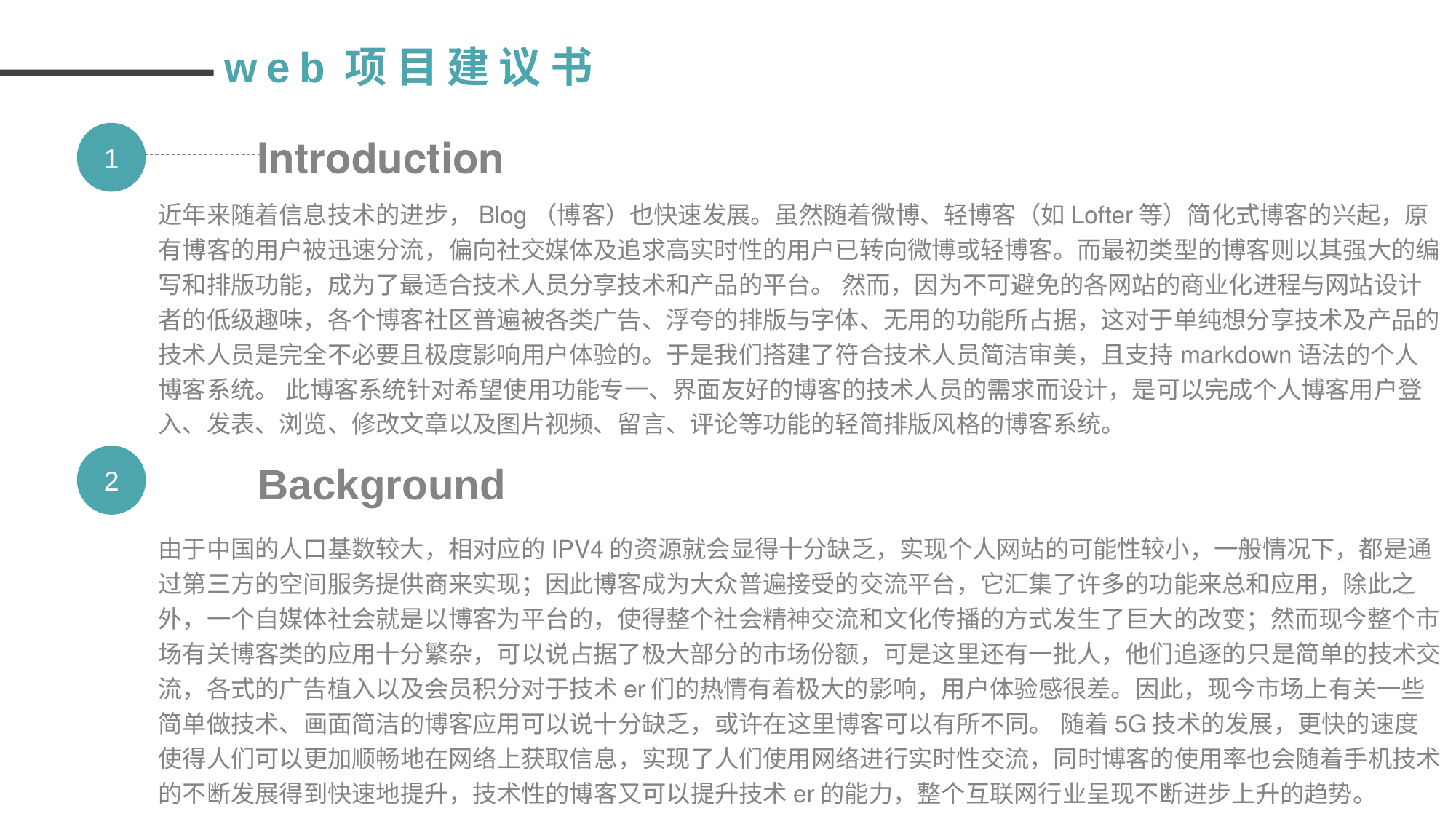

web项目建议书

1
Introduction

近年来随着信息技术的进步，Blog（博客）也快速发展。虽然随着微博、轻博客（如Lofter等）简化式博客的兴起，原有博客的用户被迅速分流，偏向社交媒体及追求高实时性的用户已转向微博或轻博客。而最初类型的博客则以其强大的编写和排版功能，成为了最适合技术人员分享技术和产品的平台。 然而，因为不可避免的各网站的商业化进程与网站设计者的低级趣味，各个博客社区普遍被各类广告、浮夸的排版与字体、无用的功能所占据，这对于单纯想分享技术及产品的技术人员是完全不必要且极度影响用户体验的。于是我们搭建了符合技术人员简洁审美，且支持markdown语法的个人博客系统。 此博客系统针对希望使用功能专一、界面友好的博客的技术人员的需求而设计，是可以完成个人博客用户登入、发表、浏览、修改文章以及图片视频、留言、评论等功能的轻简排版风格的博客系统。

2
Background

由于中国的人口基数较大，相对应的IPV4的资源就会显得十分缺乏，实现个人网站的可能性较小，一般情况下，都是通过第三方的空间服务提供商来实现；因此博客成为大众普遍接受的交流平台，它汇集了许多的功能来总和应用，除此之外，一个自媒体社会就是以博客为平台的，使得整个社会精神交流和文化传播的方式发生了巨大的改变；然而现今整个市场有关博客类的应用十分繁杂，可以说占据了极大部分的市场份额，可是这里还有一批人，他们追逐的只是简单的技术交流，各式的广告植入以及会员积分对于技术er们的热情有着极大的影响，用户体验感很差。因此，现今市场上有关一些简单做技术、画面简洁的博客应用可以说十分缺乏，或许在这里博客可以有所不同。 随着5G技术的发展，更快的速度使得人们可以更加顺畅地在网络上获取信息，实现了人们使用网络进行实时性交流，同时博客的使用率也会随着手机技术的不断发展得到快速地提升，技术性的博客又可以提升技术er的能力，整个互联网行业呈现不断进步上升的趋势。